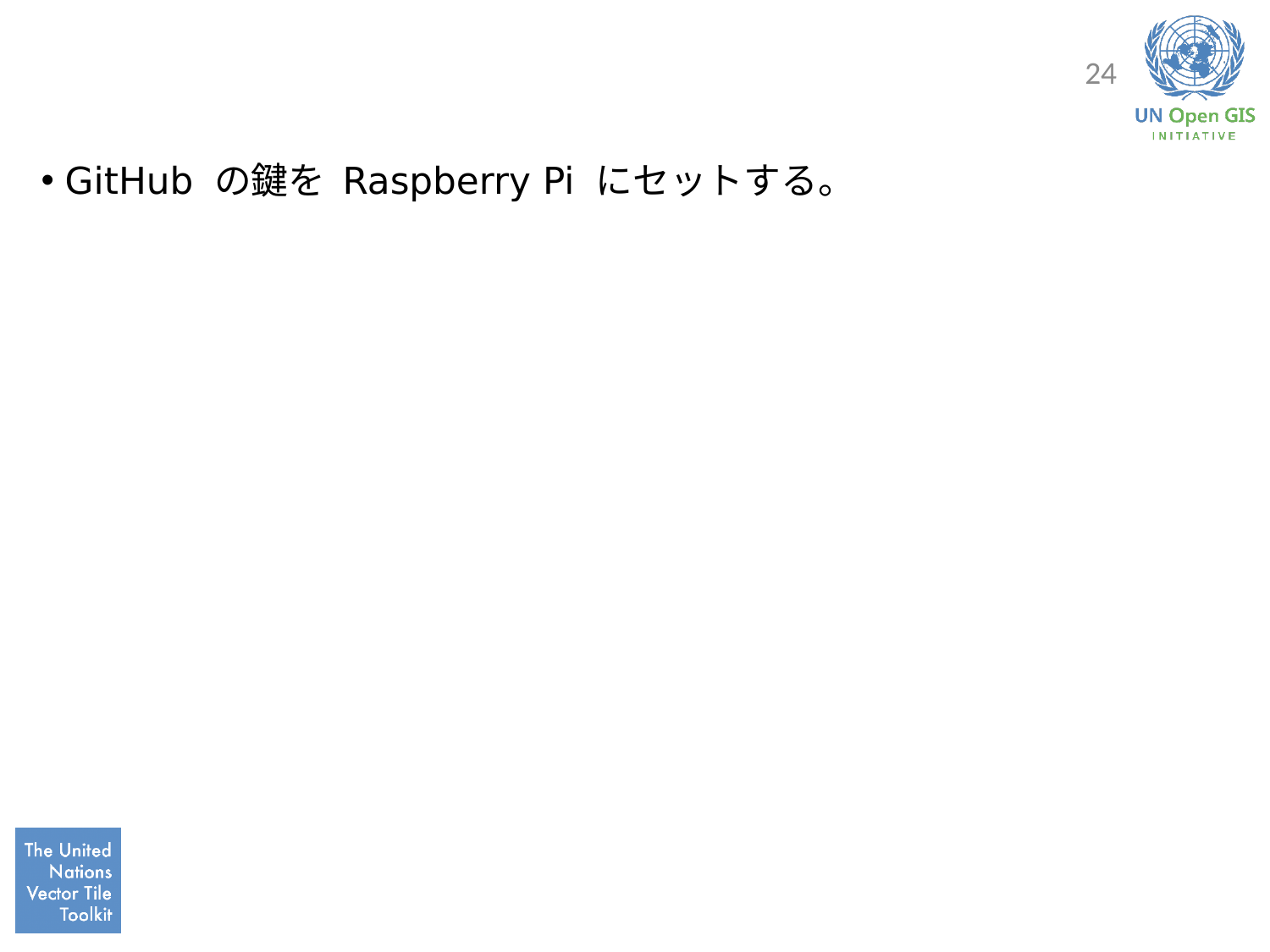

#
24
GitHub の鍵を Raspberry Pi にセットする。